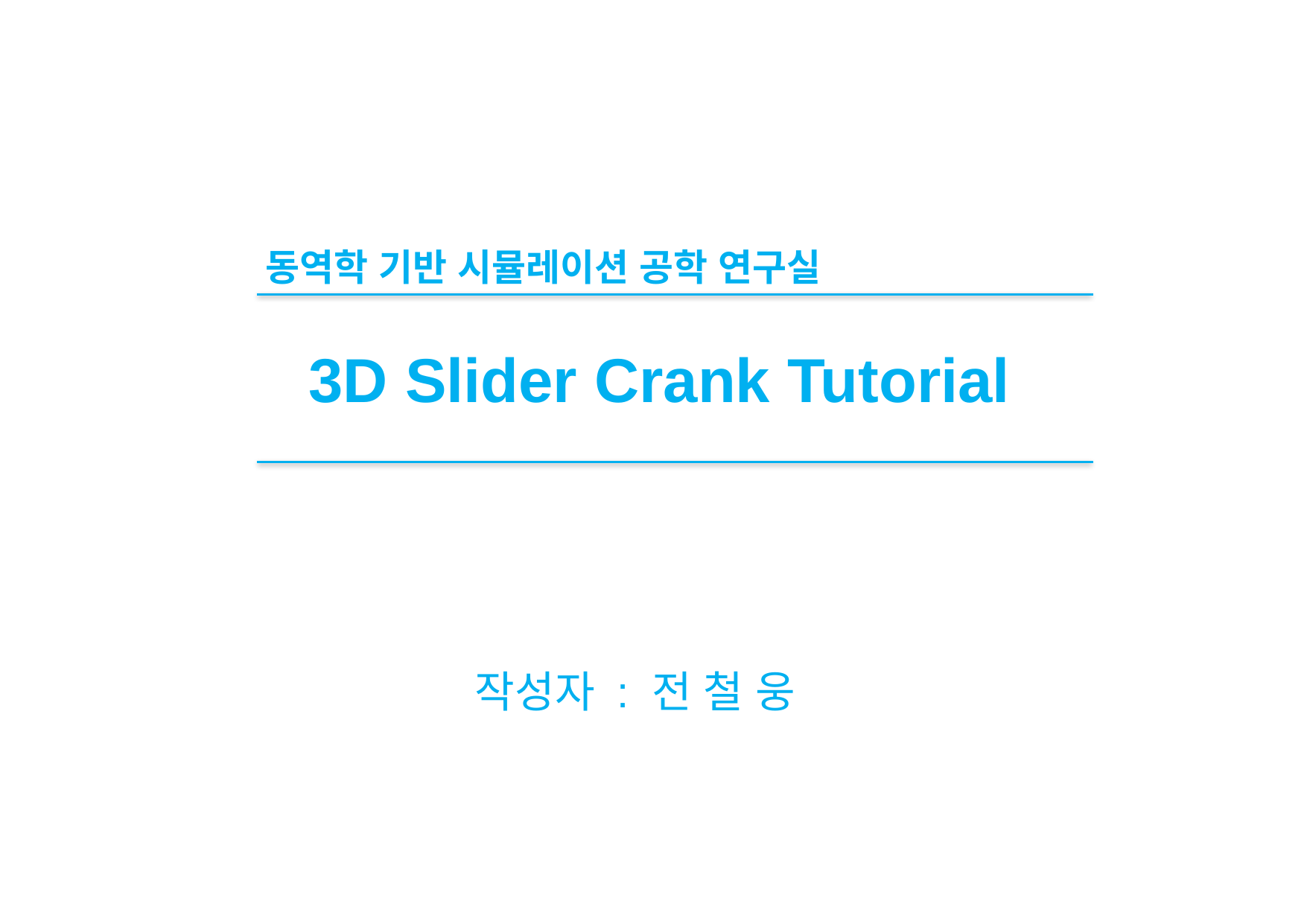

동역학 기반 시뮬레이션 공학 연구실
3D Slider Crank Tutorial
작성자 : 전 철 웅